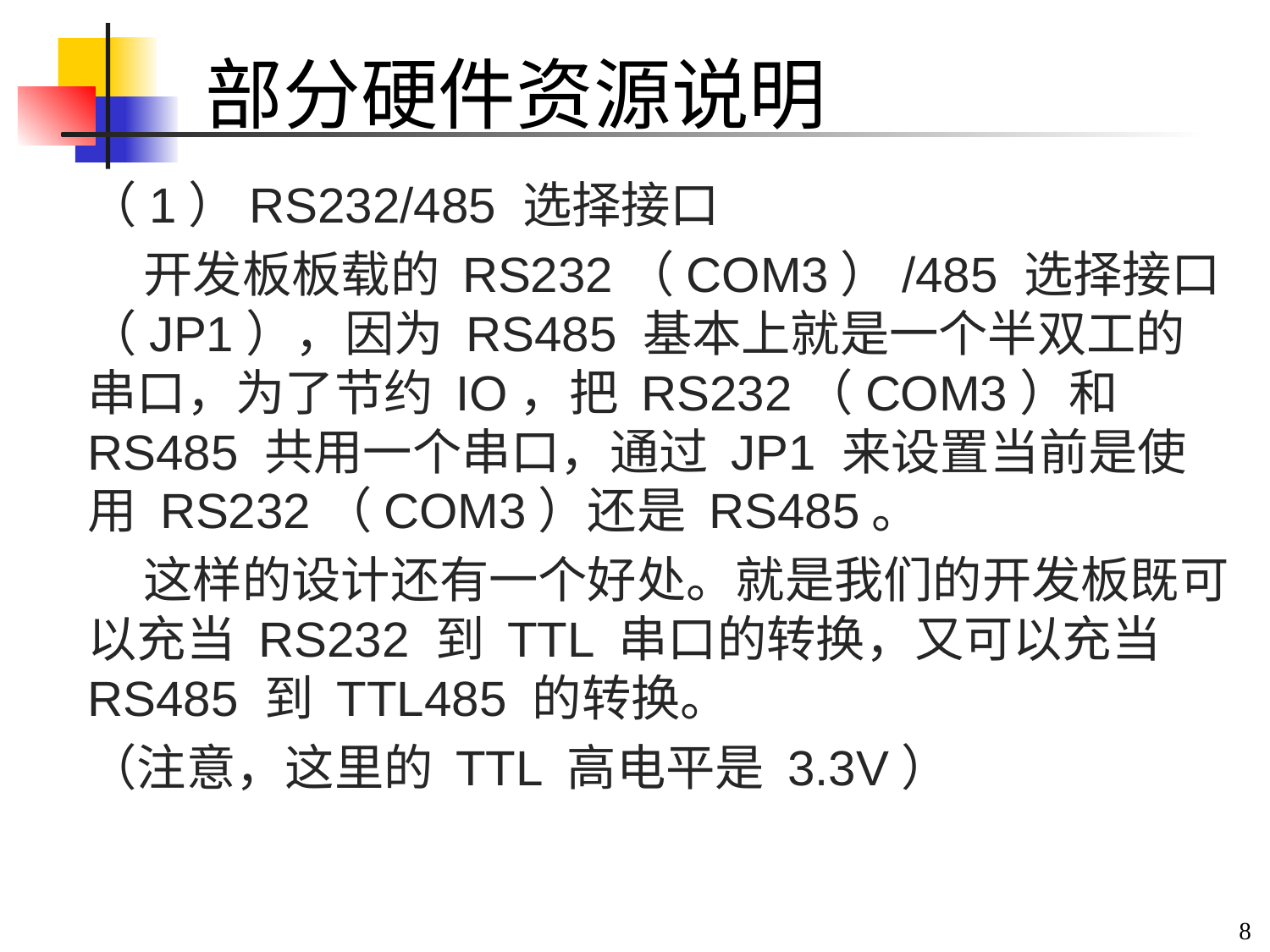

# 部分硬件资源说明
（1）RS232/485 选择接口
    开发板板载的 RS232（COM3）/485 选择接口（JP1），因为 RS485 基本上就是一个半双工的串口，为了节约 IO，把 RS232（COM3）和 RS485 共用一个串口，通过 JP1 来设置当前是使用 RS232（COM3）还是 RS485。
    这样的设计还有一个好处。就是我们的开发板既可以充当 RS232 到 TTL 串口的转换，又可以充当 RS485 到 TTL485 的转换。
（注意，这里的 TTL 高电平是 3.3V）